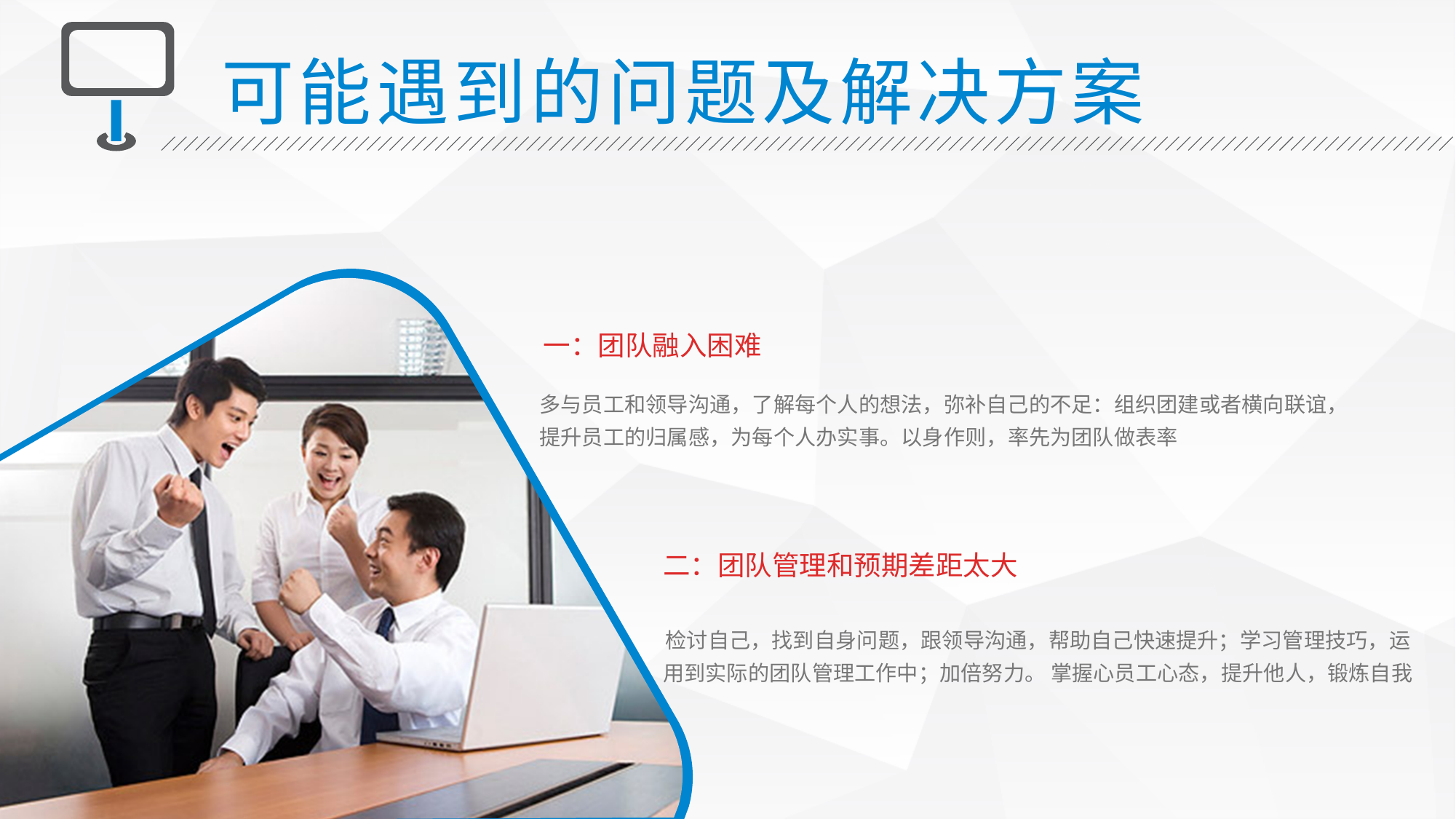

可能遇到的问题及解决方案

一：团队融入困难
多与员工和领导沟通，了解每个人的想法，弥补自己的不足：组织团建或者横向联谊，提升员工的归属感，为每个人办实事。以身作则，率先为团队做表率
二：团队管理和预期差距太大
检讨自己，找到自身问题，跟领导沟通，帮助自己快速提升；学习管理技巧，运用到实际的团队管理工作中；加倍努力。 掌握心员工心态，提升他人，锻炼自我